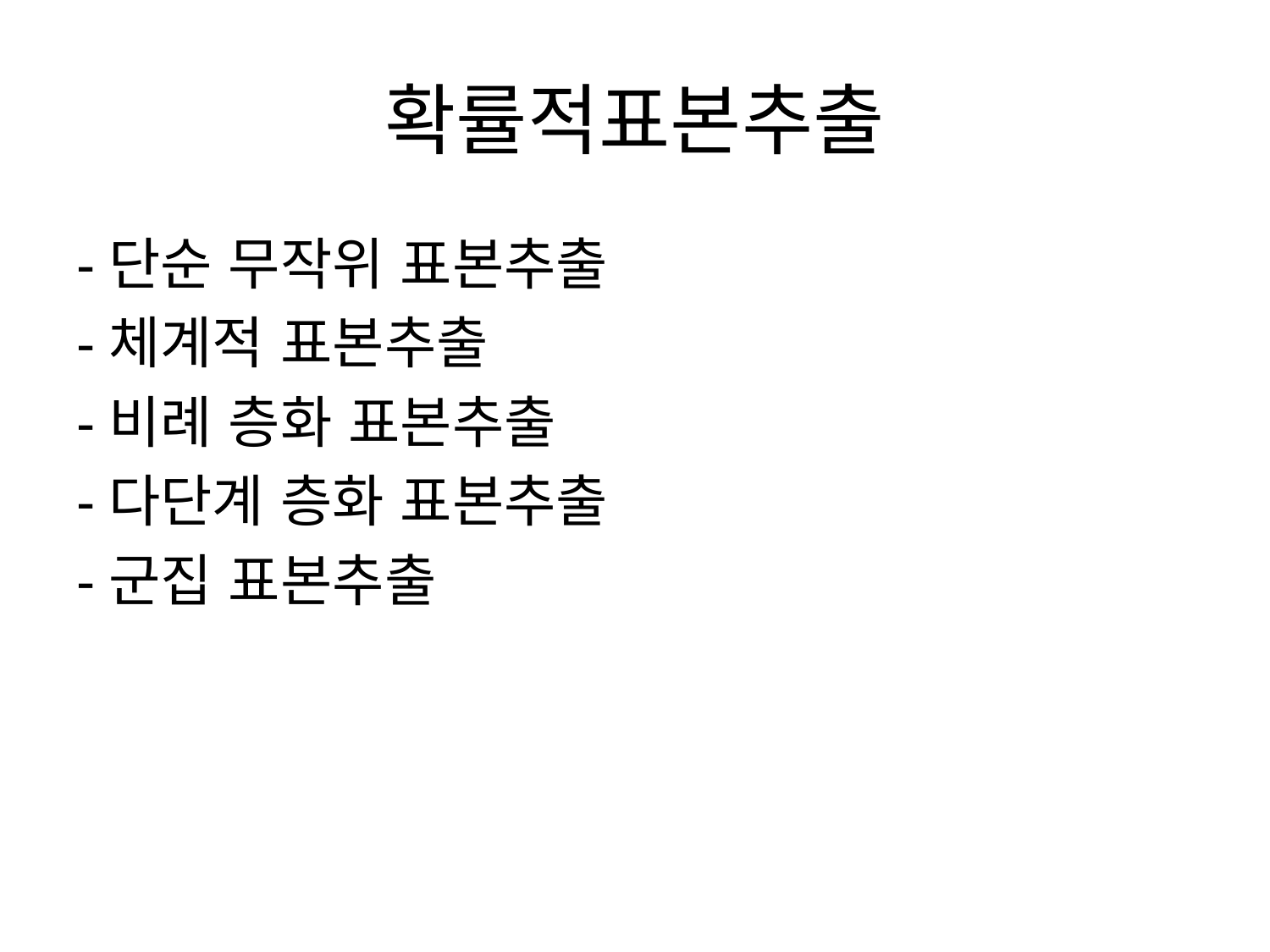

# 확률적표본추출
-단순 무작위 표본추출
-체계적 표본추출
-비례 층화 표본추출
-다단계 층화 표본추출
-군집 표본추출